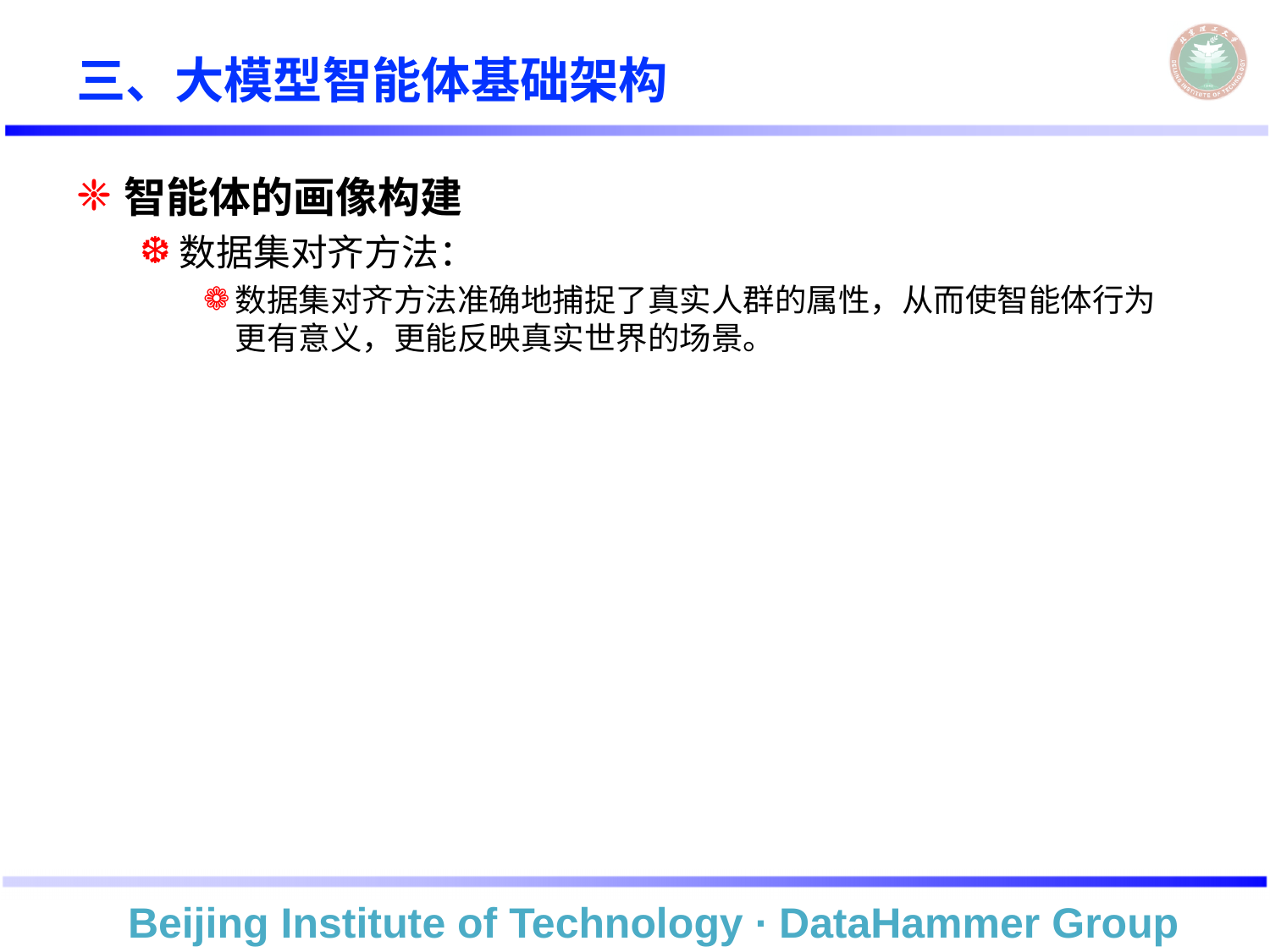

# 三、大模型智能体基础架构
智能体的画像构建
数据集对齐方法：
数据集对齐方法准确地捕捉了真实人群的属性，从而使智能体行为更有意义，更能反映真实世界的场景。